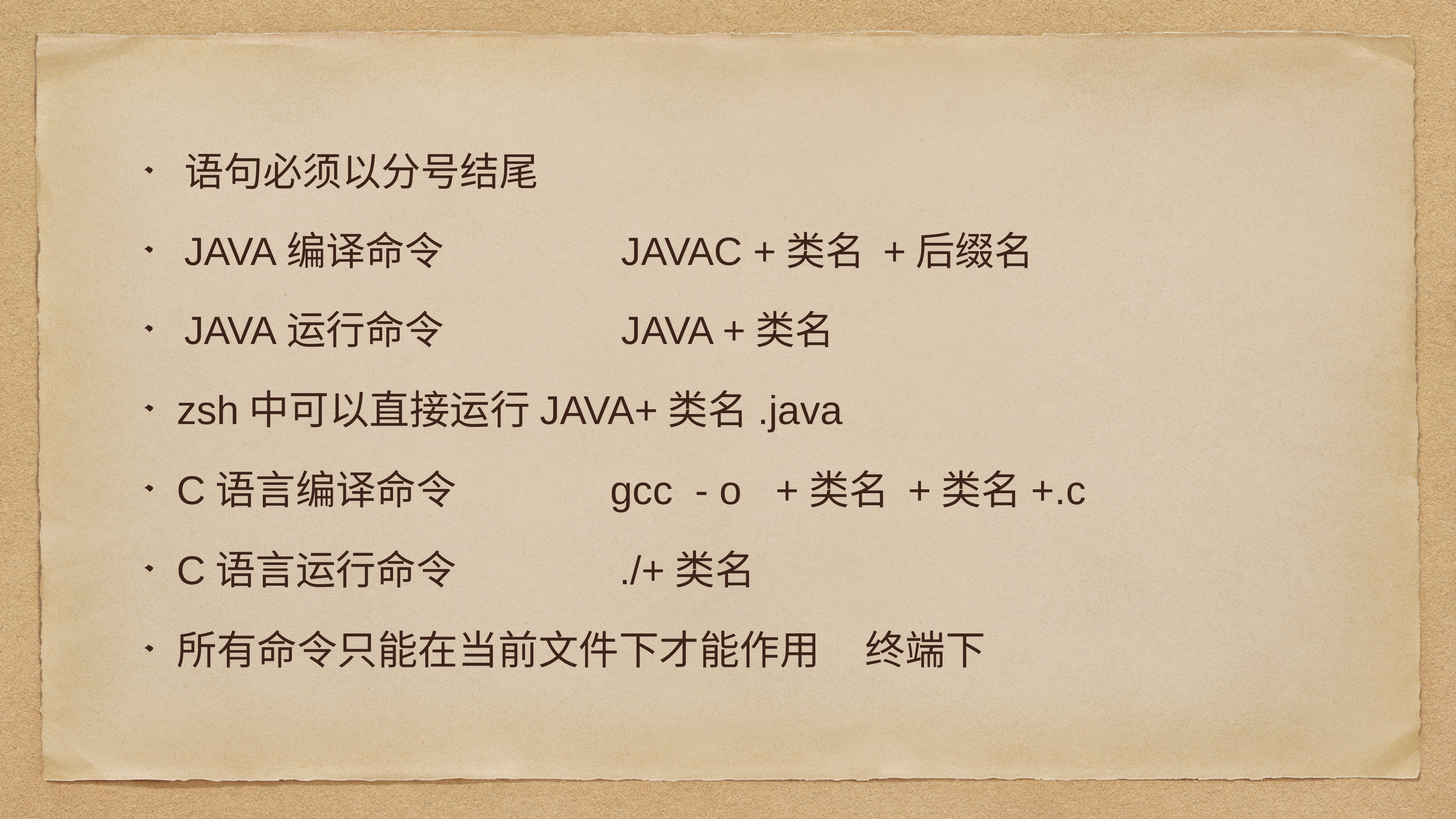

语句必须以分号结尾
JAVA编译命令                   JAVAC +类名 +后缀名
JAVA运行命令                   JAVA +类名
zsh中可以直接运行JAVA+类名.java
C语言编译命令                gcc  - o   +类名 +类名+.c
C语言运行命令                 ./+类名
所有命令只能在当前文件下才能作用     终端下